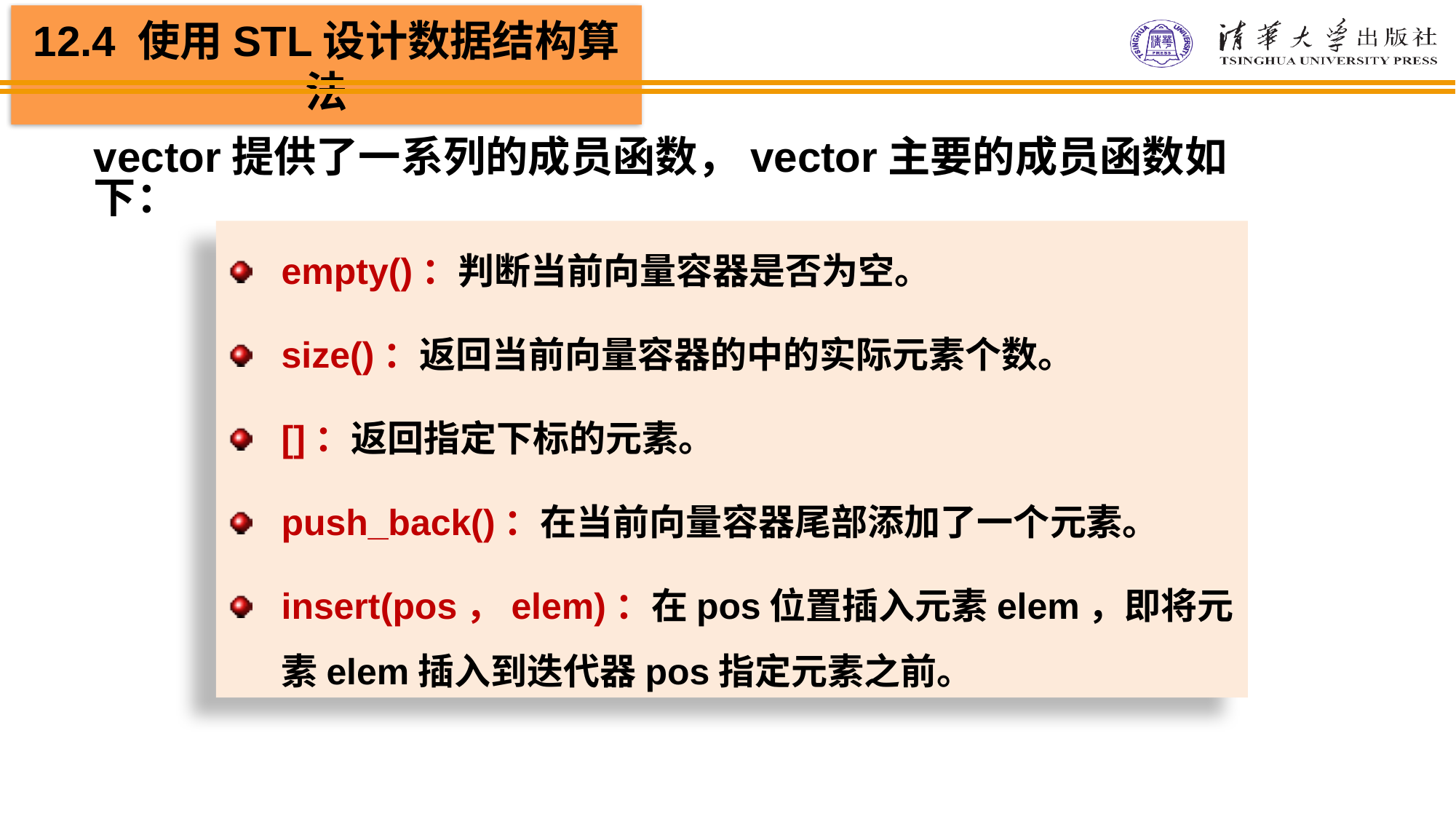

vector提供了一系列的成员函数，vector主要的成员函数如下：
empty()：判断当前向量容器是否为空。
size()：返回当前向量容器的中的实际元素个数。
[]：返回指定下标的元素。
push_back()：在当前向量容器尾部添加了一个元素。
insert(pos，elem)：在pos位置插入元素elem，即将元素elem插入到迭代器pos指定元素之前。